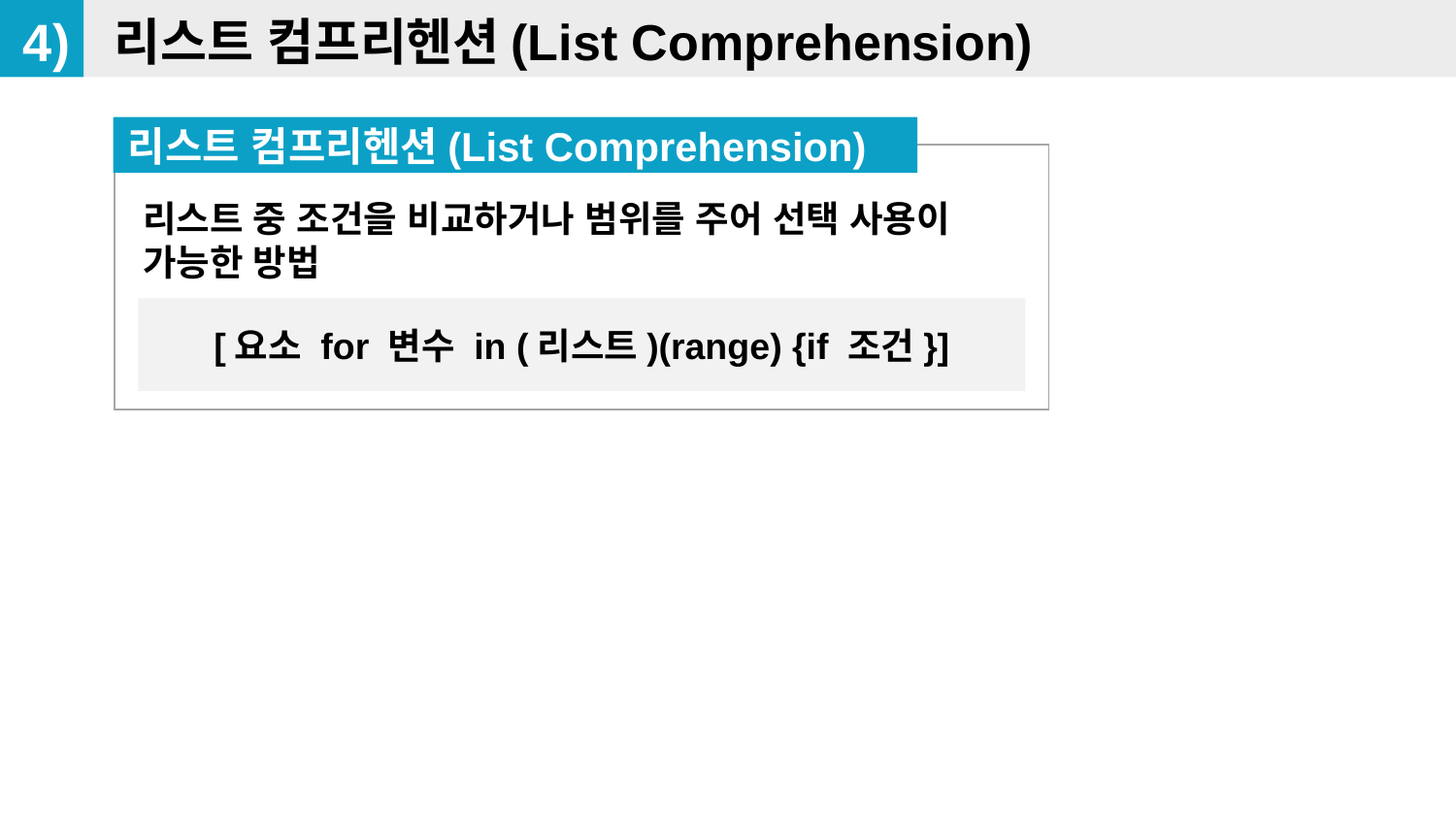

4)
리스트 컴프리헨션(List Comprehension)
리스트 컴프리헨션(List Comprehension)
리스트 중 조건을 비교하거나 범위를 주어 선택 사용이 가능한 방법

[요소 for 변수 in (리스트)(range) {if 조건}]